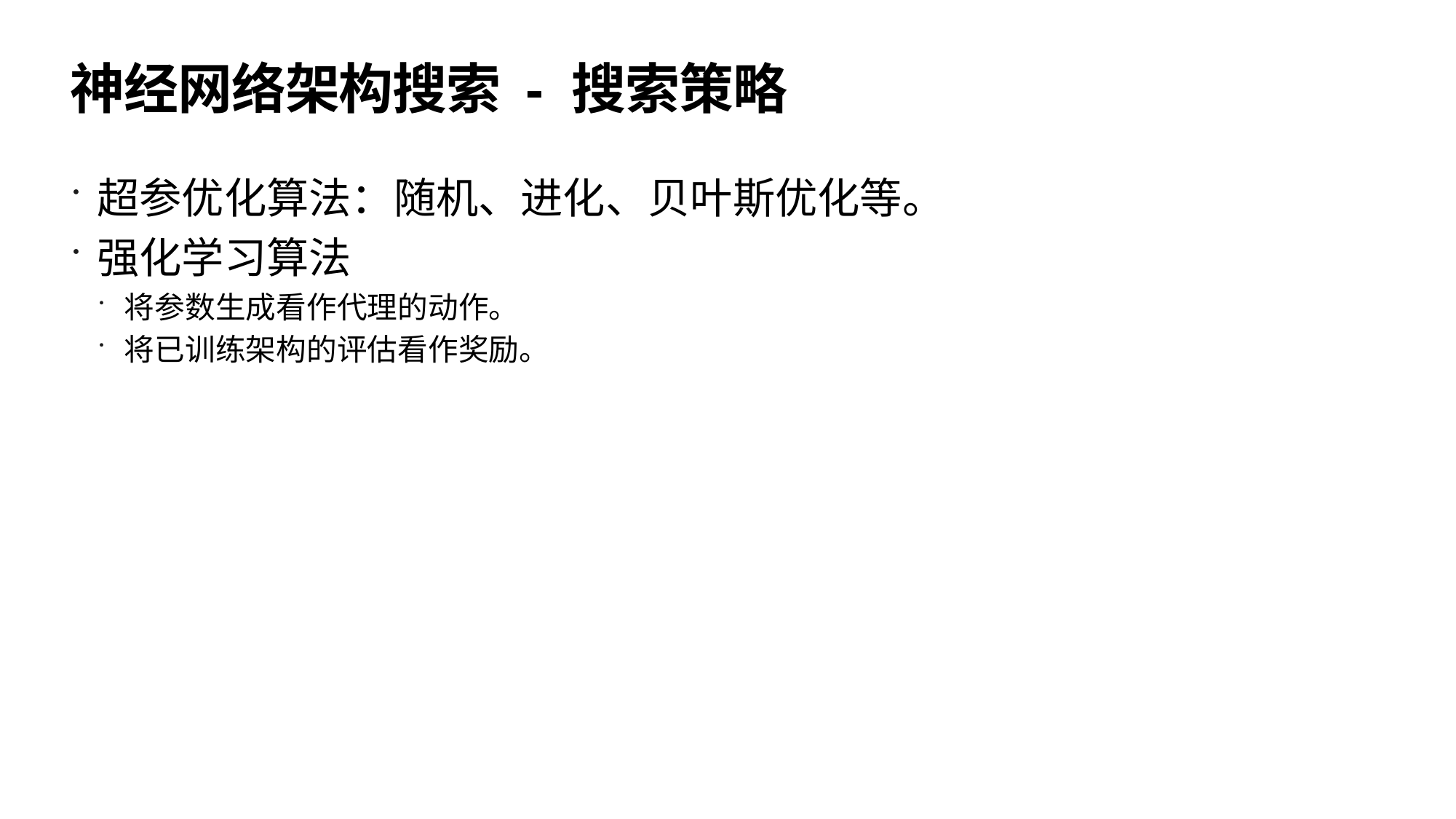

# 神经网络架构搜索 - 搜索策略
超参优化算法：随机、进化、贝叶斯优化等。
强化学习算法
将参数生成看作代理的动作。
将已训练架构的评估看作奖励。